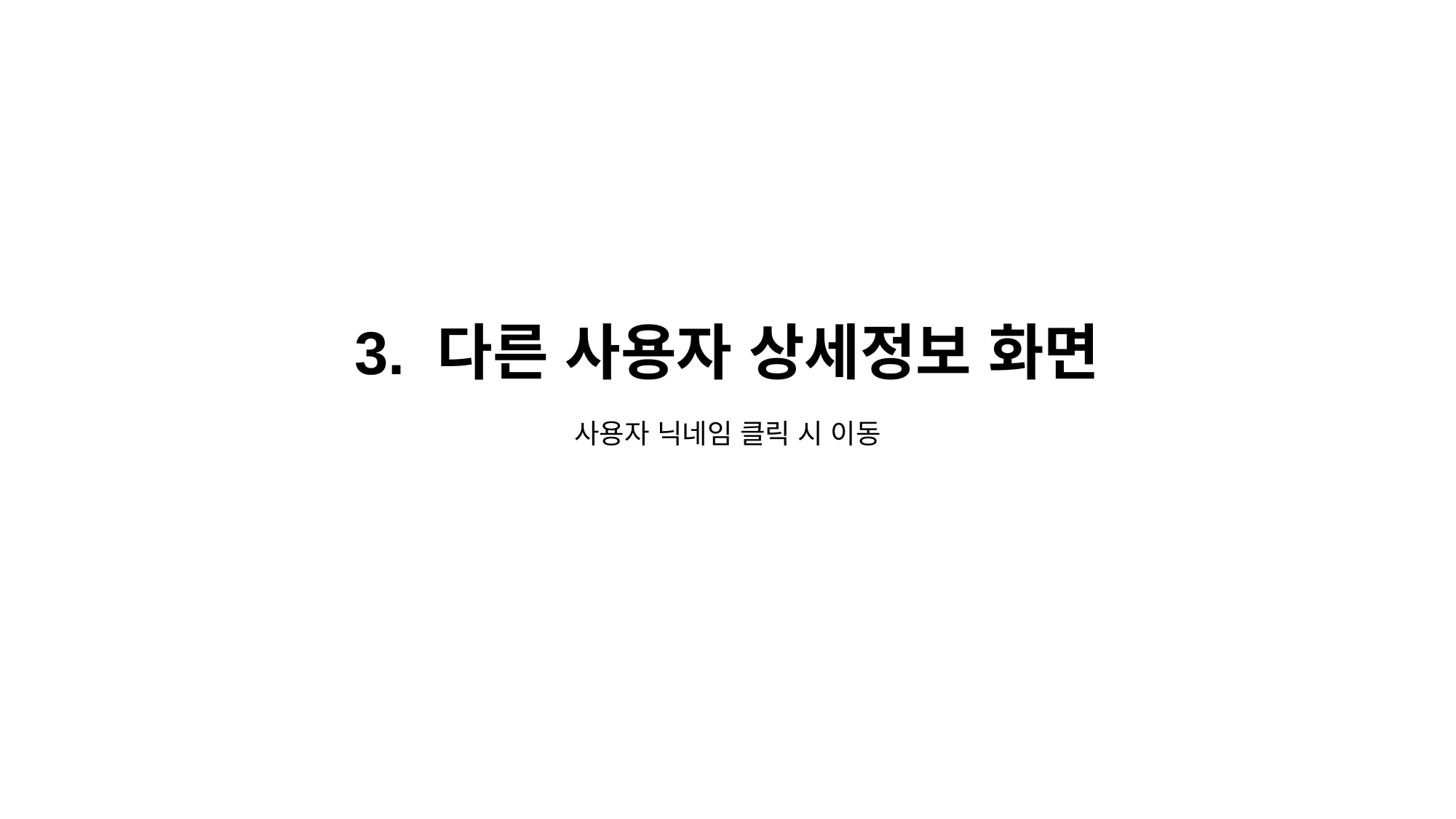

3. 다른 사용자 상세정보 화면
사용자 닉네임 클릭 시 이동